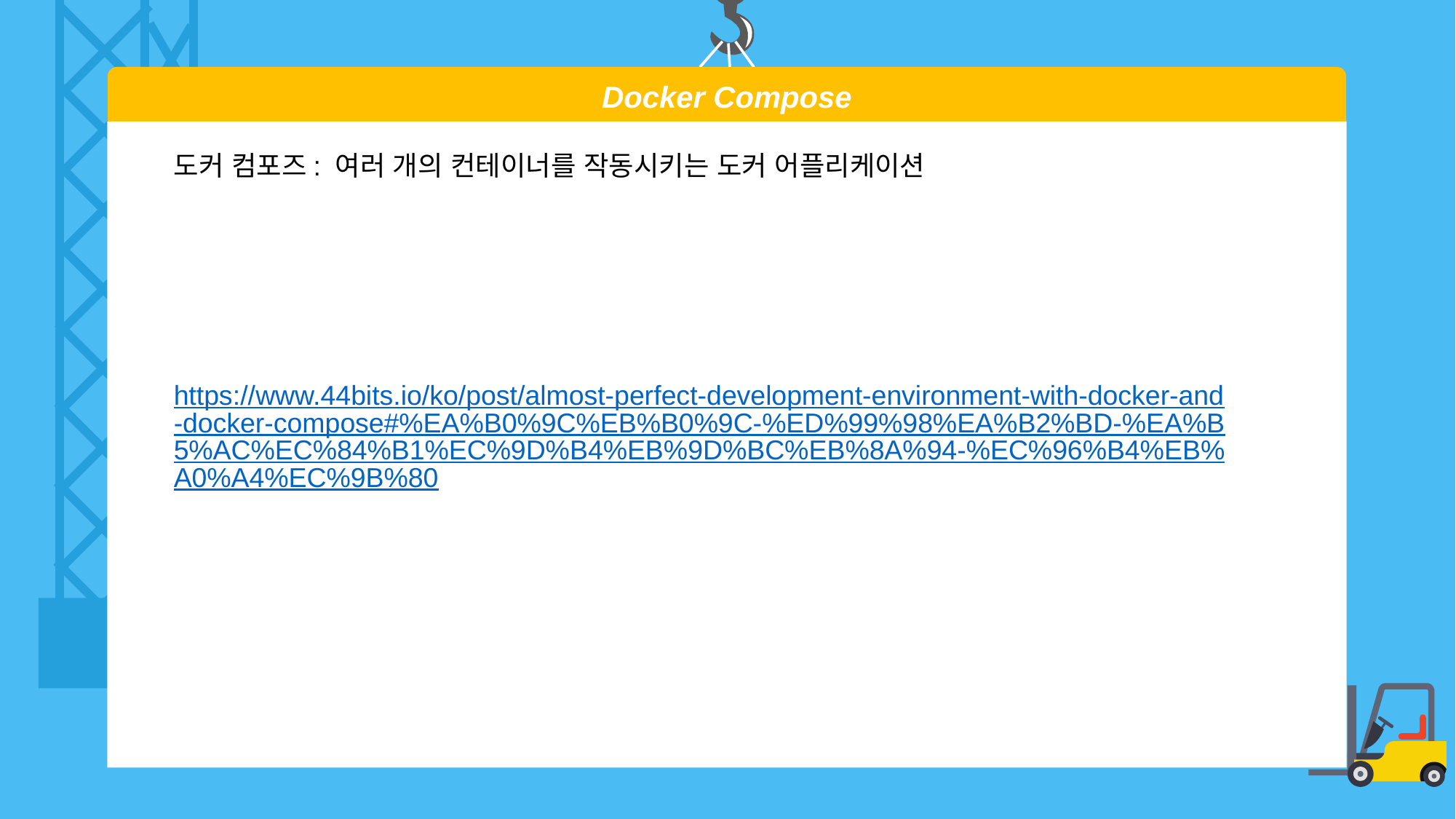

Docker Compose

도커 컴포즈: 여러 개의 컨테이너를 작동시키는 도커 어플리케이션

https://www.44bits.io/ko/post/almost-perfect-development-environment-with-docker-and-docker-compose#%EA%B0%9C%EB%B0%9C-%ED%99%98%EA%B2%BD-%EA%B5%AC%EC%84%B1%EC%9D%B4%EB%9D%BC%EB%8A%94-%EC%96%B4%EB%A0%A4%EC%9B%80